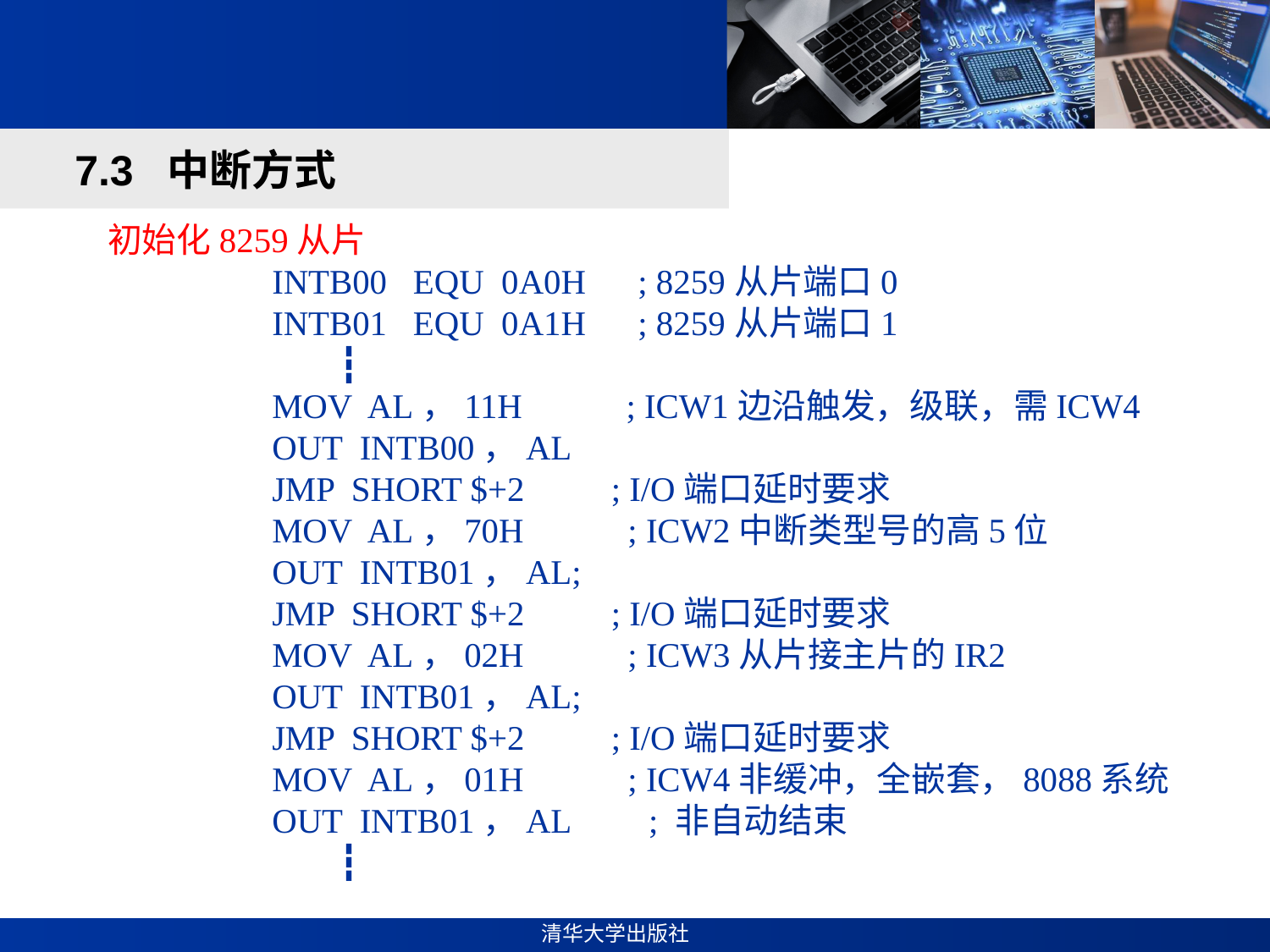

#
7.3  中断方式
   初始化8259从片
INTB00   EQU  0A0H      ; 8259从片端口0
INTB01   EQU  0A1H      ; 8259从片端口1
       ┇
MOV  AL，11H            ; ICW1边沿触发，级联，需ICW4
OUT  INTB00，AL
JMP  SHORT $+2          ; I/O端口延时要求
MOV  AL，70H            ; ICW2中断类型号的高5位
OUT  INTB01，AL;
JMP  SHORT $+2          ; I/O端口延时要求
MOV  AL，02H            ; ICW3从片接主片的IR2
OUT  INTB01，AL;
JMP  SHORT $+2          ; I/O端口延时要求
MOV  AL，01H            ; ICW4非缓冲，全嵌套，8088系统
OUT  INTB01，AL         ; 非自动结束
       ┇